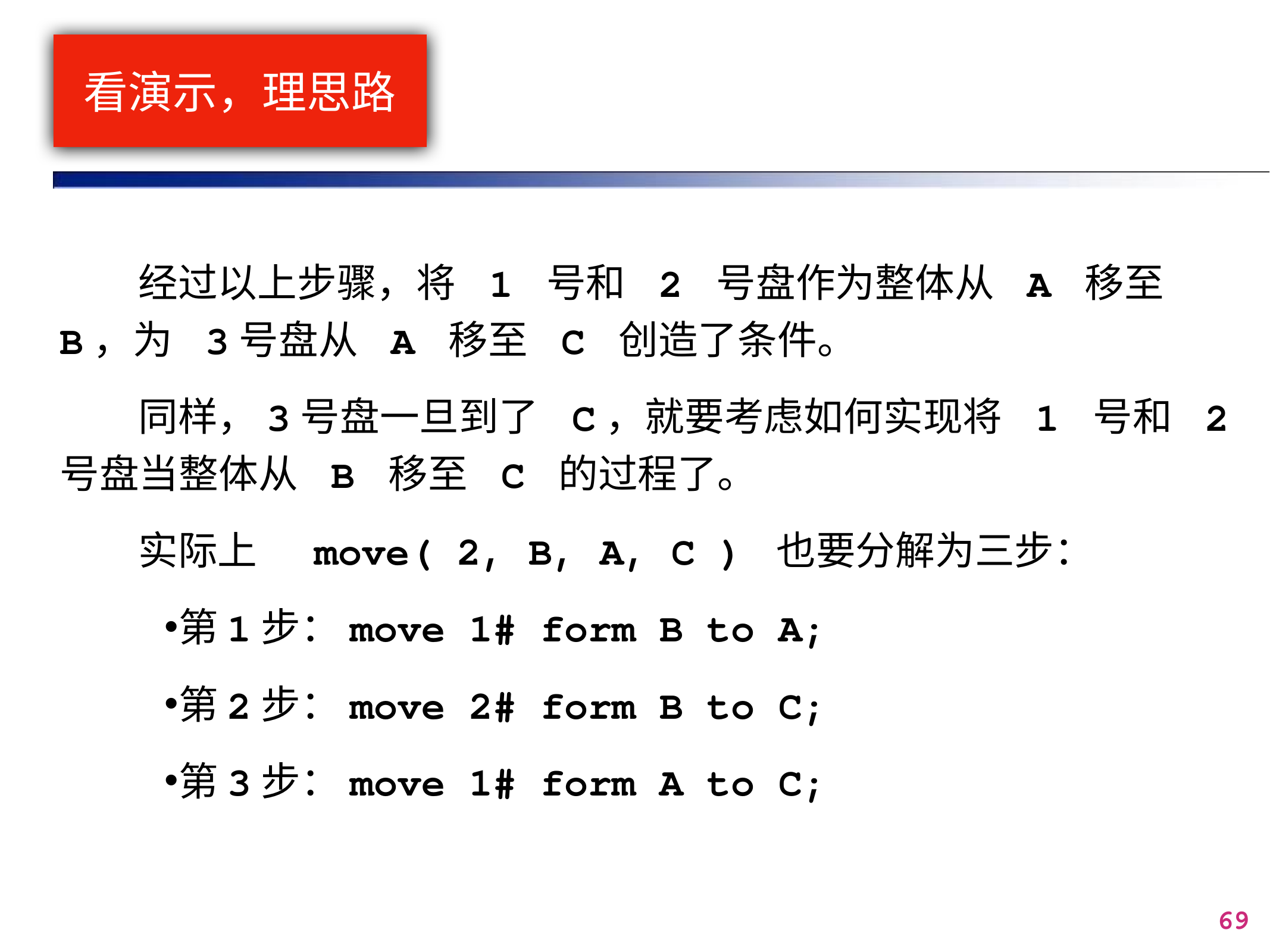

# 看演示，理思路
经过以上步骤，将 1 号和 2 号盘作为整体从 A 移至 B，为 3号盘从 A 移至 C 创造了条件。
同样，3号盘一旦到了 C，就要考虑如何实现将 1 号和 2 号盘当整体从 B 移至 C 的过程了。
实际上  move( 2, B, A, C ) 也要分解为三步：
第1步：move 1# form B to A;
第2步：move 2# form B to C;
第3步：move 1# form A to C;
69